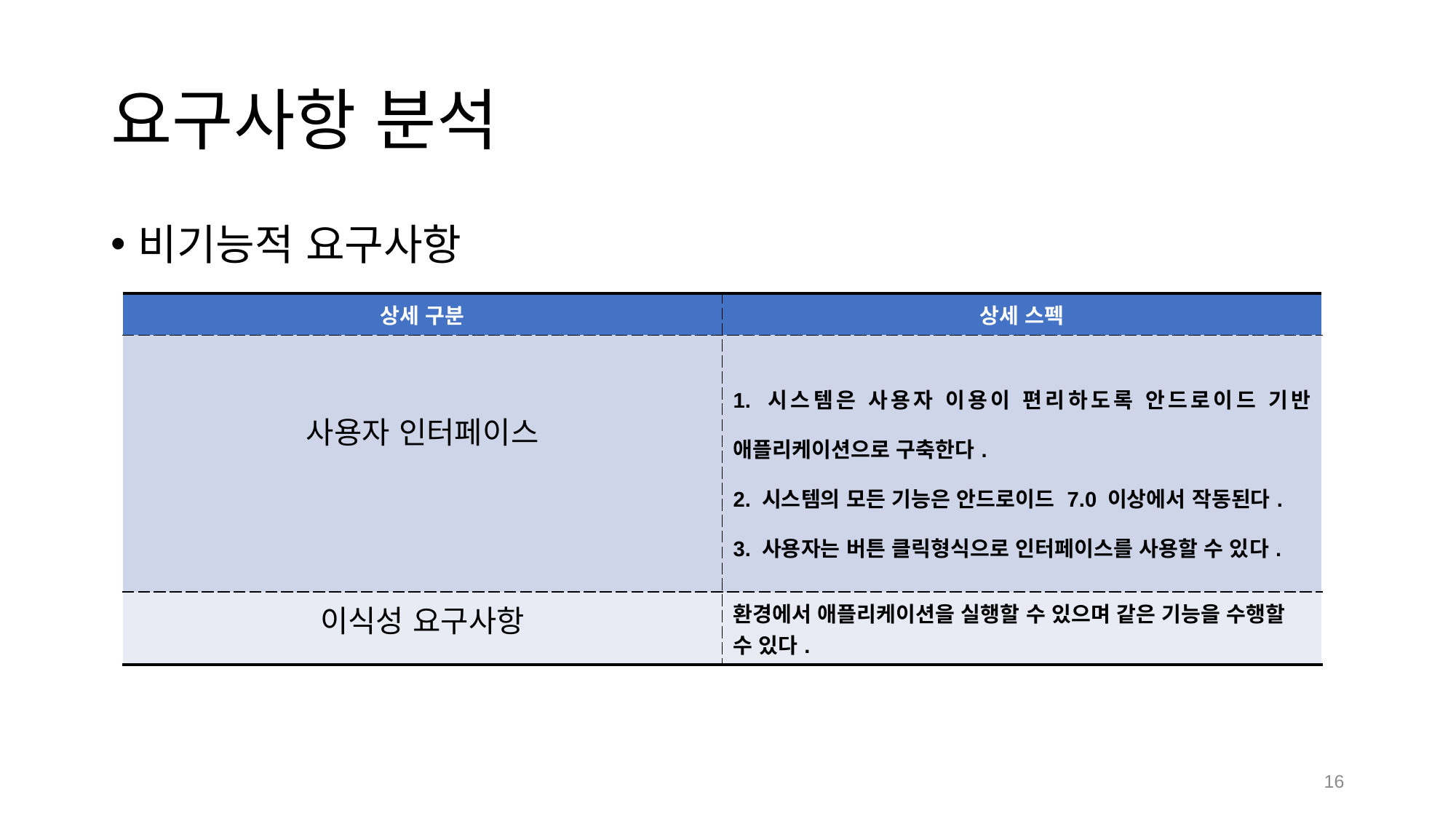

# 요구사항 분석
비기능적 요구사항
| 상세 구분 | 상세 스펙 |
| --- | --- |
| 사용자 인터페이스 | 1. 시스템은 사용자 이용이 편리하도록 안드로이드 기반 애플리케이션으로 구축한다. 2. 시스템의 모든 기능은 안드로이드 7.0 이상에서 작동된다. 3. 사용자는 버튼 클릭형식으로 인터페이스를 사용할 수 있다. |
| 이식성 요구사항 | 환경에서 애플리케이션을 실행할 수 있으며 같은 기능을 수행할 수 있다. |
16